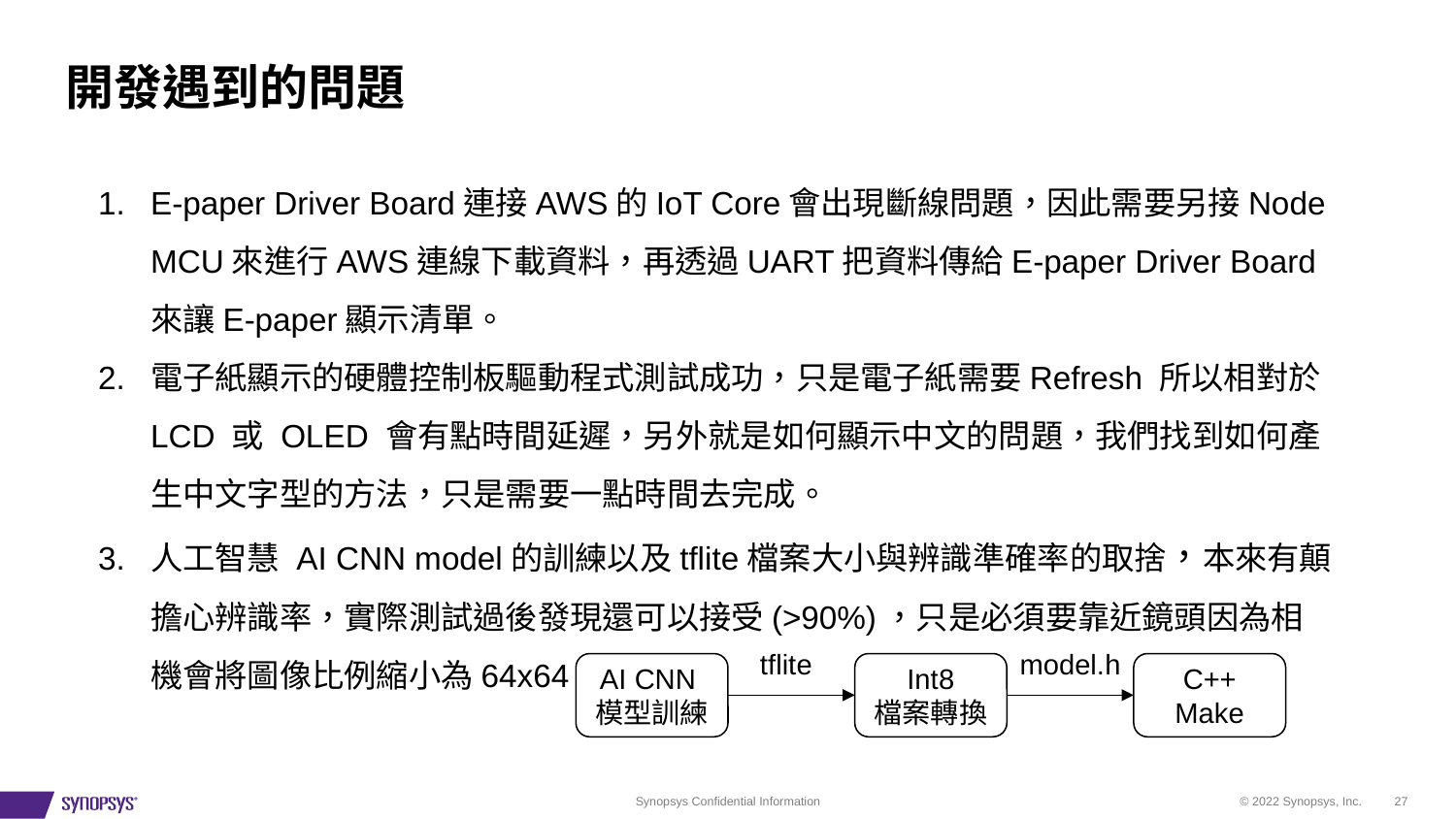

# 開發遇到的問題
E-paper Driver Board連接AWS的IoT Core會出現斷線問題，因此需要另接Node MCU來進行AWS連線下載資料，再透過UART把資料傳給E-paper Driver Board來讓E-paper顯示清單。
電子紙顯示的硬體控制板驅動程式測試成功，只是電子紙需要Refresh 所以相對於LCD 或 OLED 會有點時間延遲，另外就是如何顯示中文的問題，我們找到如何產生中文字型的方法，只是需要一點時間去完成。
人工智慧 AI CNN model的訓練以及tflite檔案大小與辨識準確率的取捨，本來有顛擔心辨識率，實際測試過後發現還可以接受(>90%)，只是必須要靠近鏡頭因為相機會將圖像比例縮小為64x64

tflite
model.h
AI CNN
模型訓練
Int8
檔案轉換
C++ Make